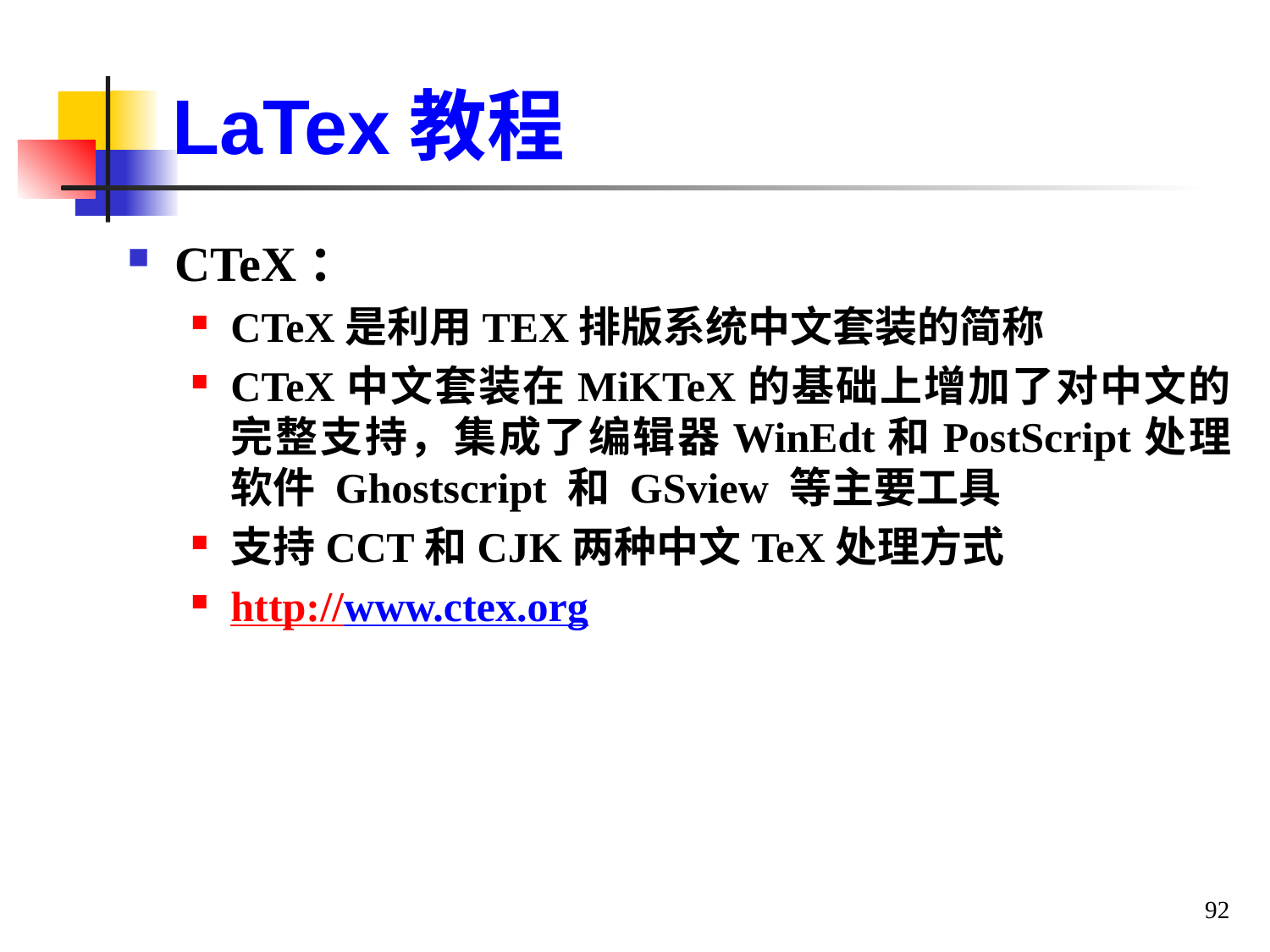

# LaTex教程
CTeX：
CTeX是利用TEX排版系统中文套装的简称
CTeX中文套装在MiKTeX的基础上增加了对中文的完整支持，集成了编辑器WinEdt和PostScript处理软件 Ghostscript 和 GSview 等主要工具
支持CCT和CJK两种中文TeX处理方式
http://www.ctex.org
92